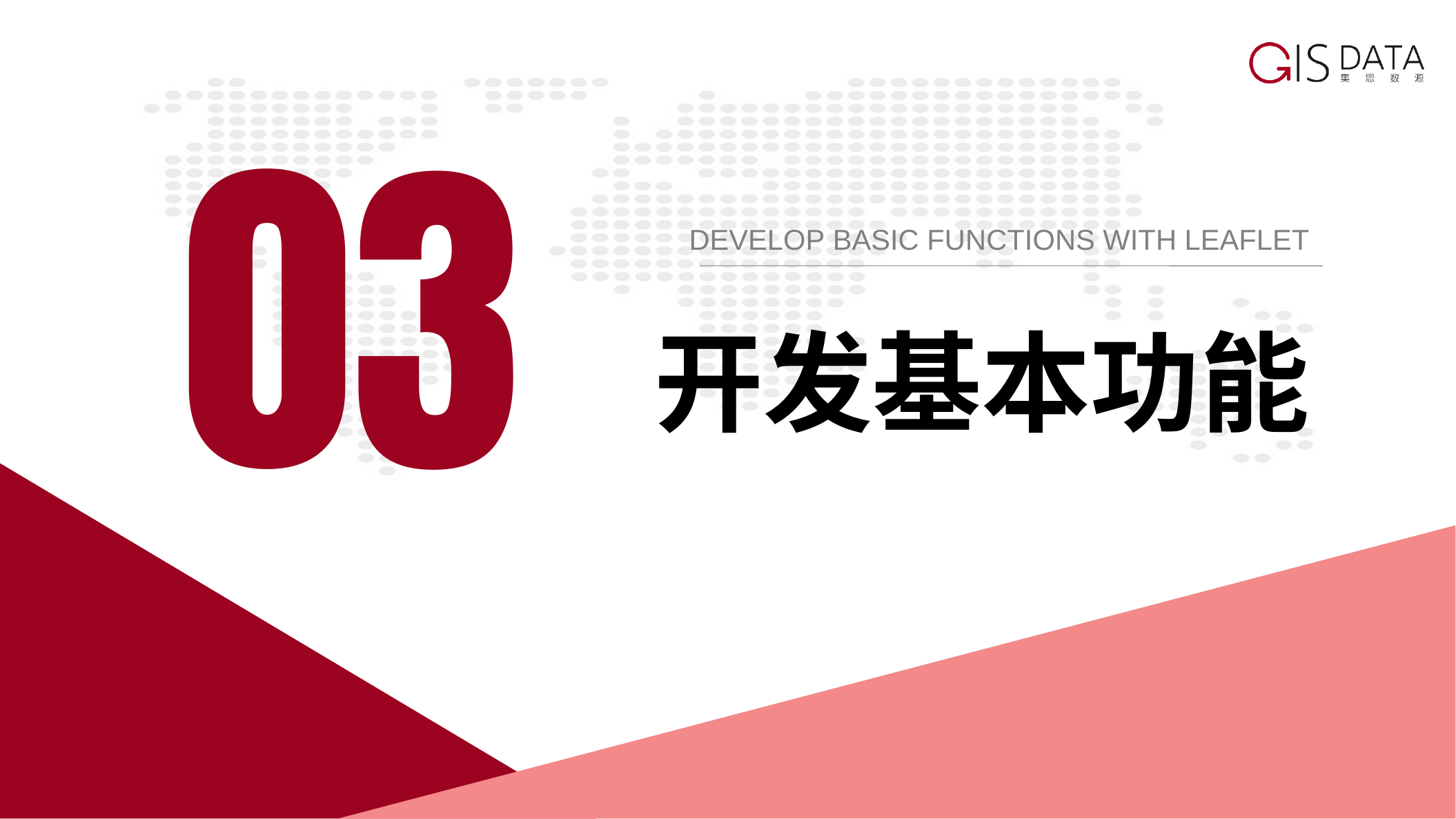

03
DEVELOP BASIC FUNCTIONS WITH LEAFLET

开发基本功能